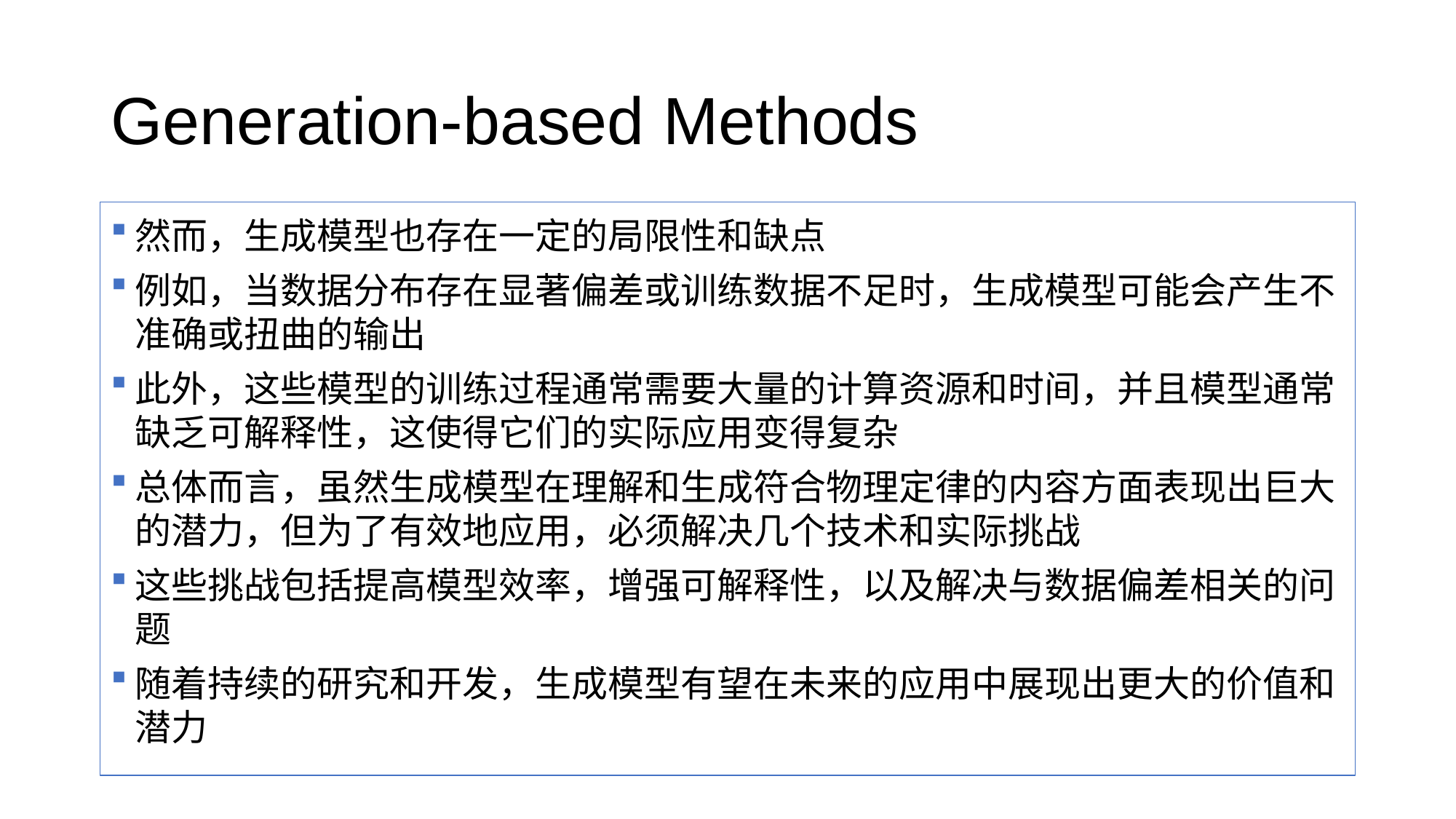

# Generation-based Methods
然而，生成模型也存在一定的局限性和缺点
例如，当数据分布存在显著偏差或训练数据不足时，生成模型可能会产生不准确或扭曲的输出
此外，这些模型的训练过程通常需要大量的计算资源和时间，并且模型通常缺乏可解释性，这使得它们的实际应用变得复杂
总体而言，虽然生成模型在理解和生成符合物理定律的内容方面表现出巨大的潜力，但为了有效地应用，必须解决几个技术和实际挑战
这些挑战包括提高模型效率，增强可解释性，以及解决与数据偏差相关的问题
随着持续的研究和开发，生成模型有望在未来的应用中展现出更大的价值和潜力